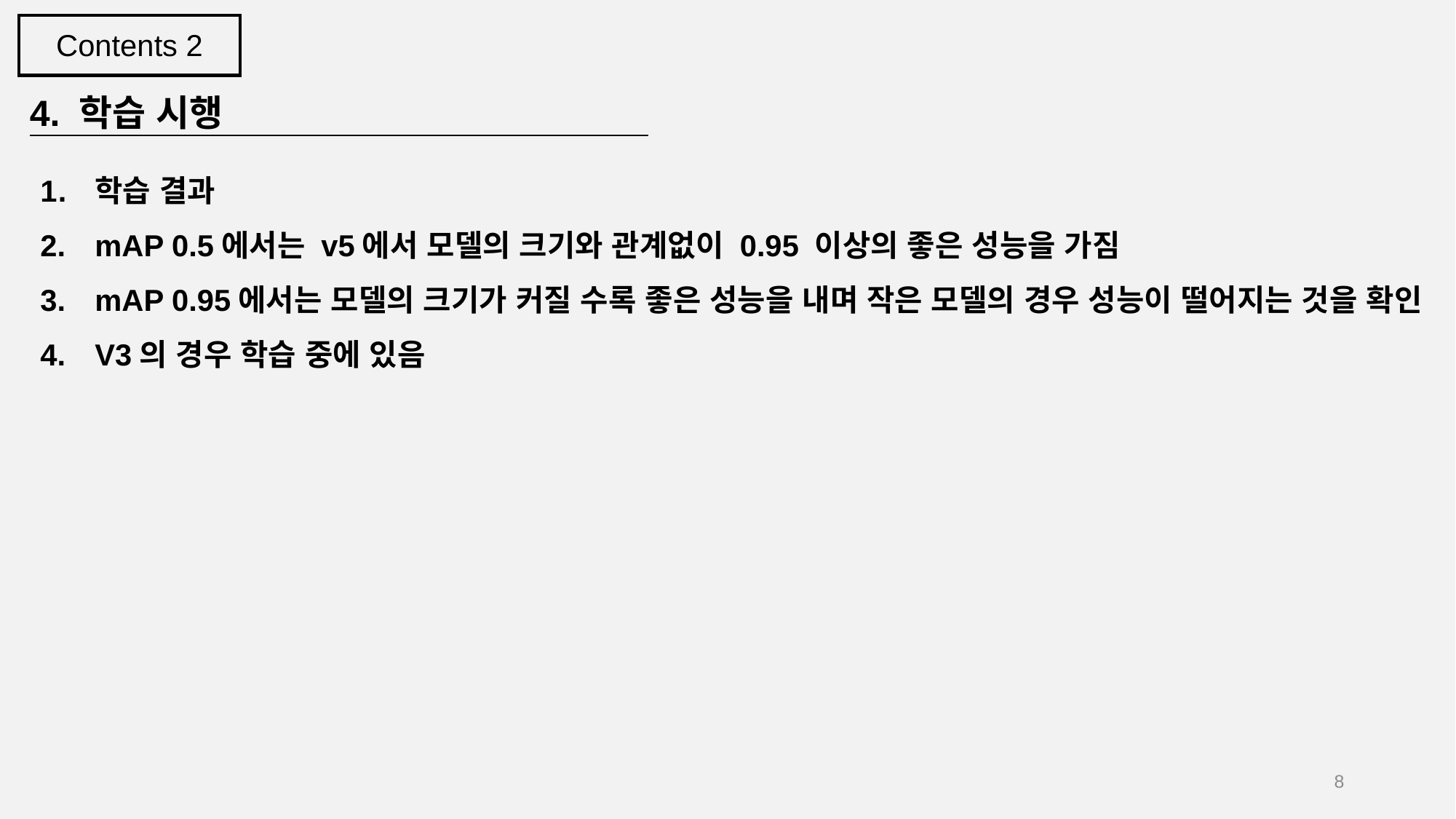

Contents 2
4. 학습 시행
학습 결과
mAP 0.5에서는 v5에서 모델의 크기와 관계없이 0.95 이상의 좋은 성능을 가짐
mAP 0.95에서는 모델의 크기가 커질 수록 좋은 성능을 내며 작은 모델의 경우 성능이 떨어지는 것을 확인
V3의 경우 학습 중에 있음
8